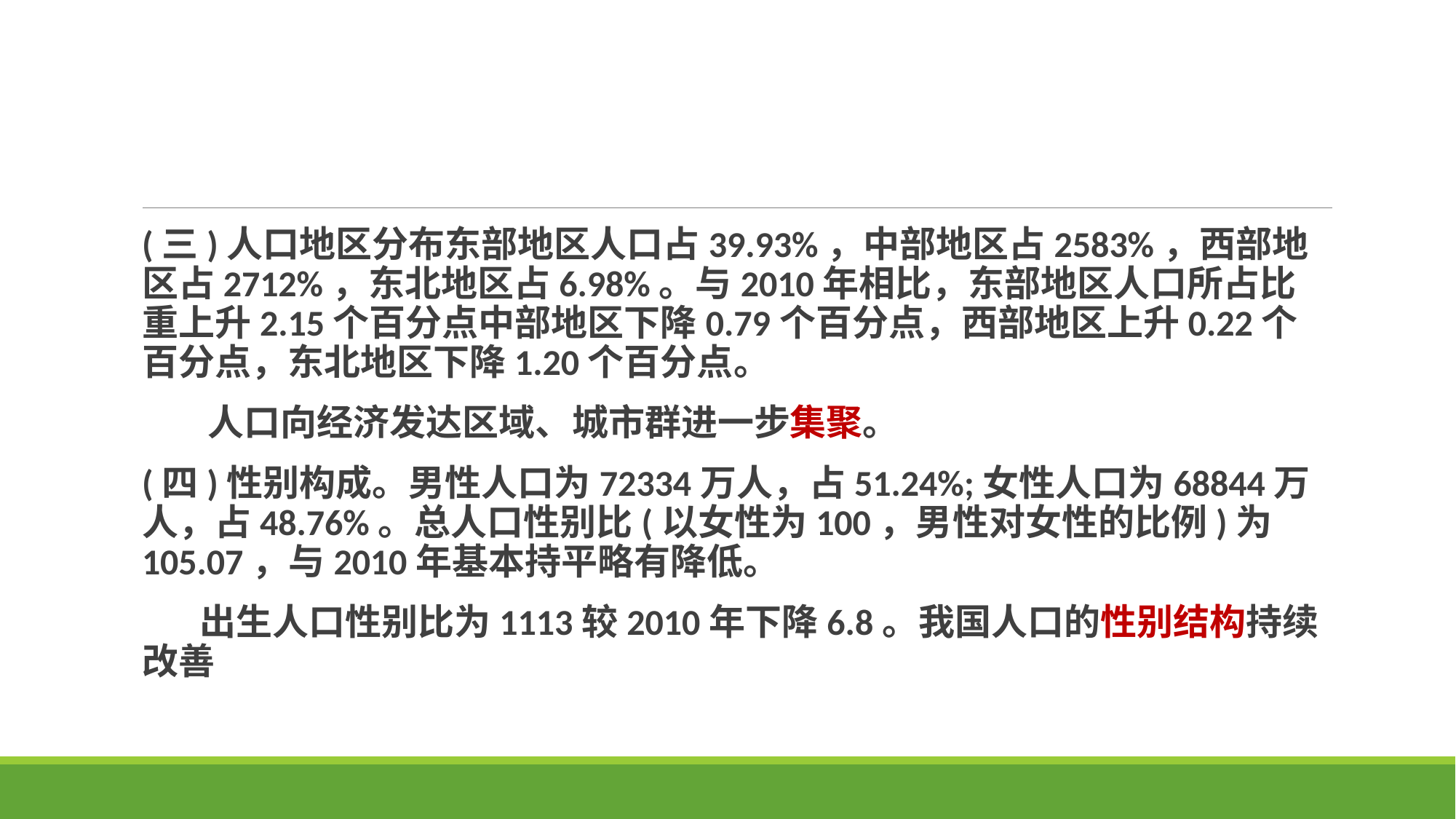

#
(三)人口地区分布东部地区人口占39.93%，中部地区占2583%，西部地区占2712%，东北地区占6.98%。与2010年相比，东部地区人口所占比重上升2.15个百分点中部地区下降0.79个百分点，西部地区上升0.22个百分点，东北地区下降1.20个百分点。
       人口向经济发达区域、城市群进一步集聚。
(四)性别构成。男性人口为72334万人，占51.24%;女性人口为68844万人，占48.76%。总人口性别比(以女性为100，男性对女性的比例)为105.07，与2010年基本持平略有降低。
      出生人口性别比为1113较2010年下降6.8。我国人口的性别结构持续改善